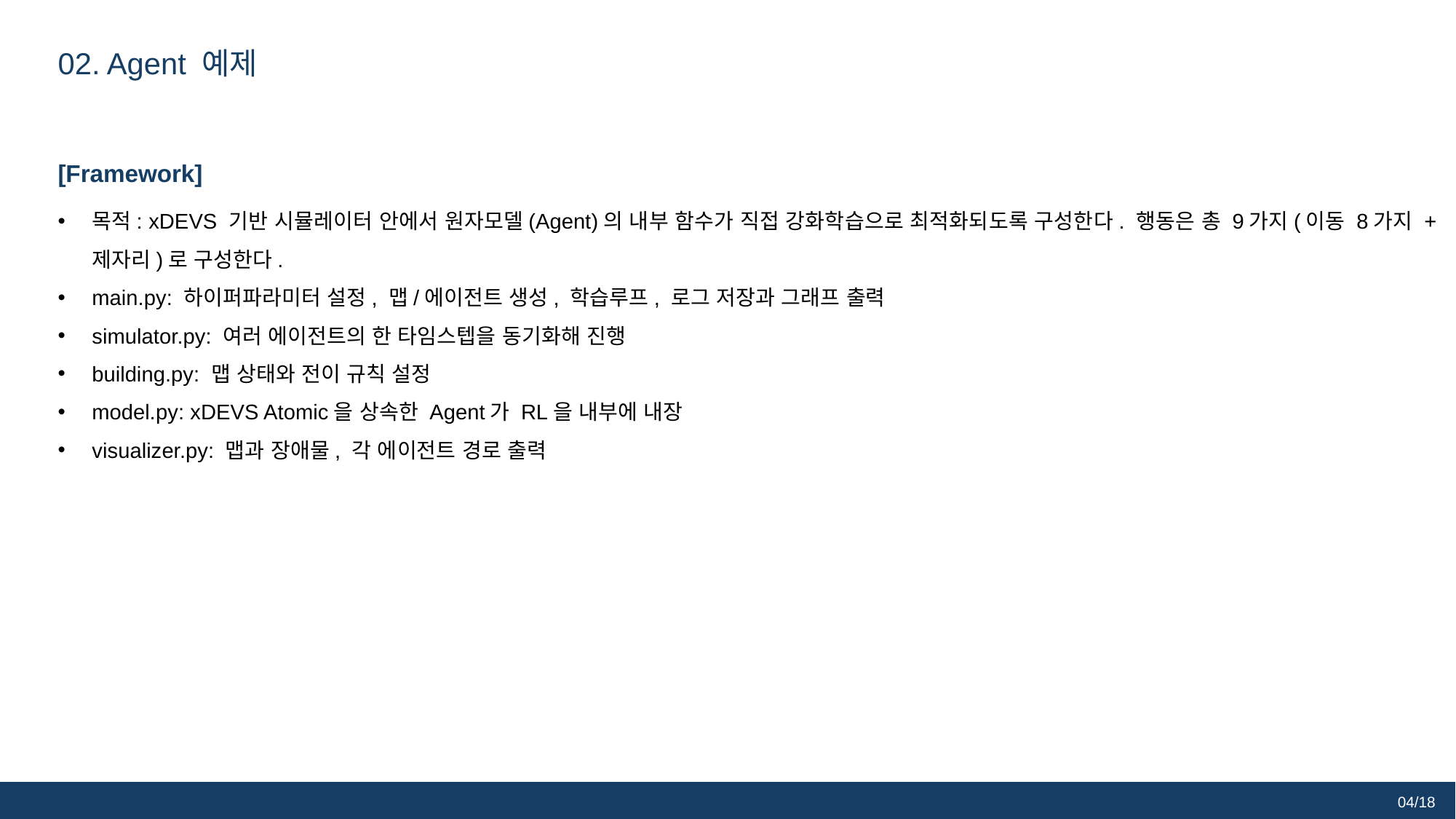

02. Agent 예제
[Framework]
목적: xDEVS 기반 시뮬레이터 안에서 원자모델(Agent)의 내부 함수가 직접 강화학습으로 최적화되도록 구성한다. 행동은 총 9가지(이동 8가지 + 제자리)로 구성한다.
main.py: 하이퍼파라미터 설정, 맵/에이전트 생성, 학습루프, 로그 저장과 그래프 출력
simulator.py: 여러 에이전트의 한 타임스텝을 동기화해 진행
building.py: 맵 상태와 전이 규칙 설정
model.py: xDEVS Atomic을 상속한 Agent가 RL을 내부에 내장
visualizer.py: 맵과 장애물, 각 에이전트 경로 출력

04/18